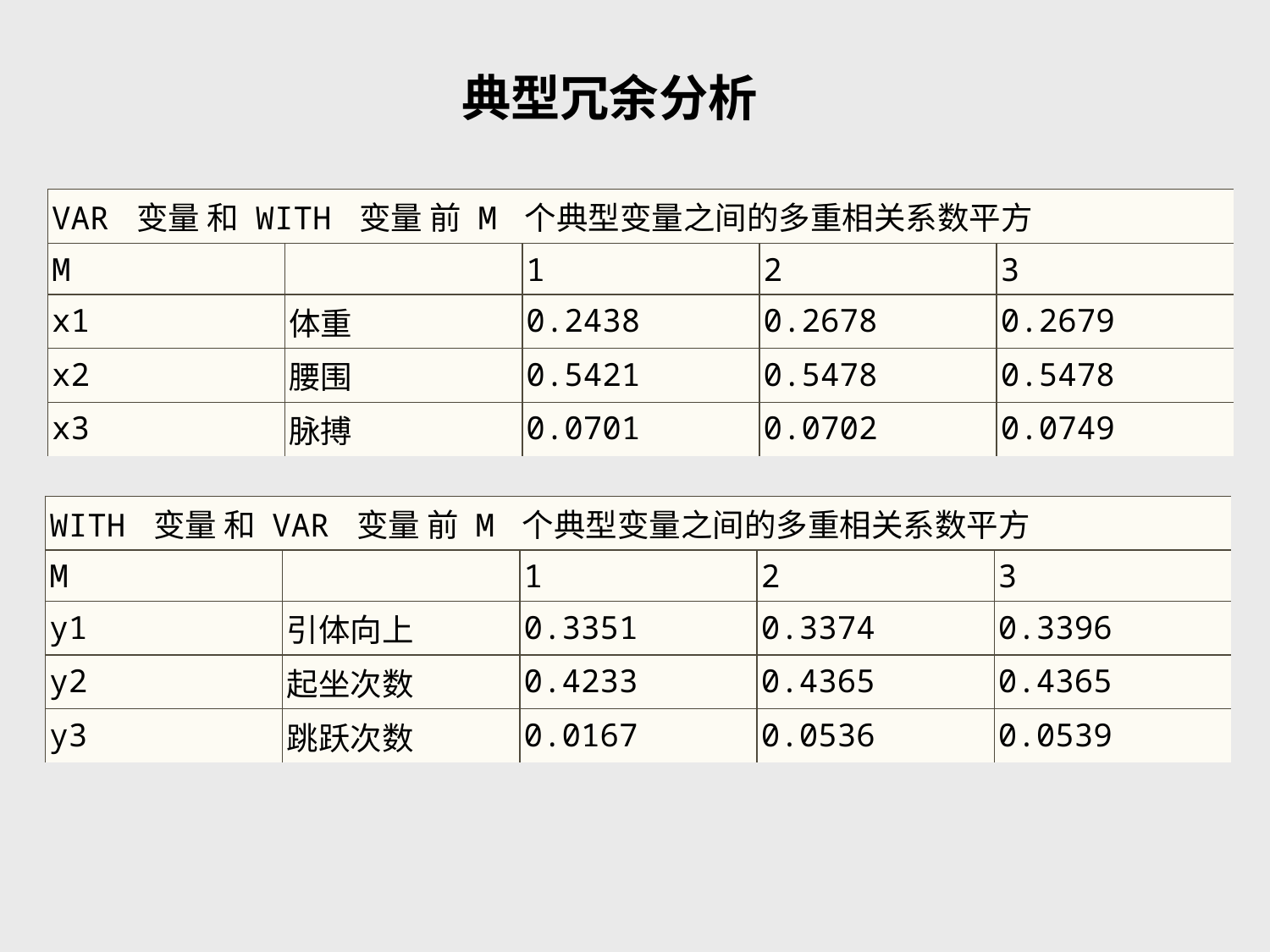

典型冗余分析
| VAR 变量 和 WITH 变量 前 M 个典型变量之间的多重相关系数平方 |  |  |  |  |
| --- | --- | --- | --- | --- |
| M |  | 1 | 2 | 3 |
| x1 | 体重 | 0.2438 | 0.2678 | 0.2679 |
| x2 | 腰围 | 0.5421 | 0.5478 | 0.5478 |
| x3 | 脉搏 | 0.0701 | 0.0702 | 0.0749 |

| WITH 变量 和 VAR 变量 前 M 个典型变量之间的多重相关系数平方 |  |  |  |  |
| --- | --- | --- | --- | --- |
| M |  | 1 | 2 | 3 |
| y1 | 引体向上 | 0.3351 | 0.3374 | 0.3396 |
| y2 | 起坐次数 | 0.4233 | 0.4365 | 0.4365 |
| y3 | 跳跃次数 | 0.0167 | 0.0536 | 0.0539 |
88